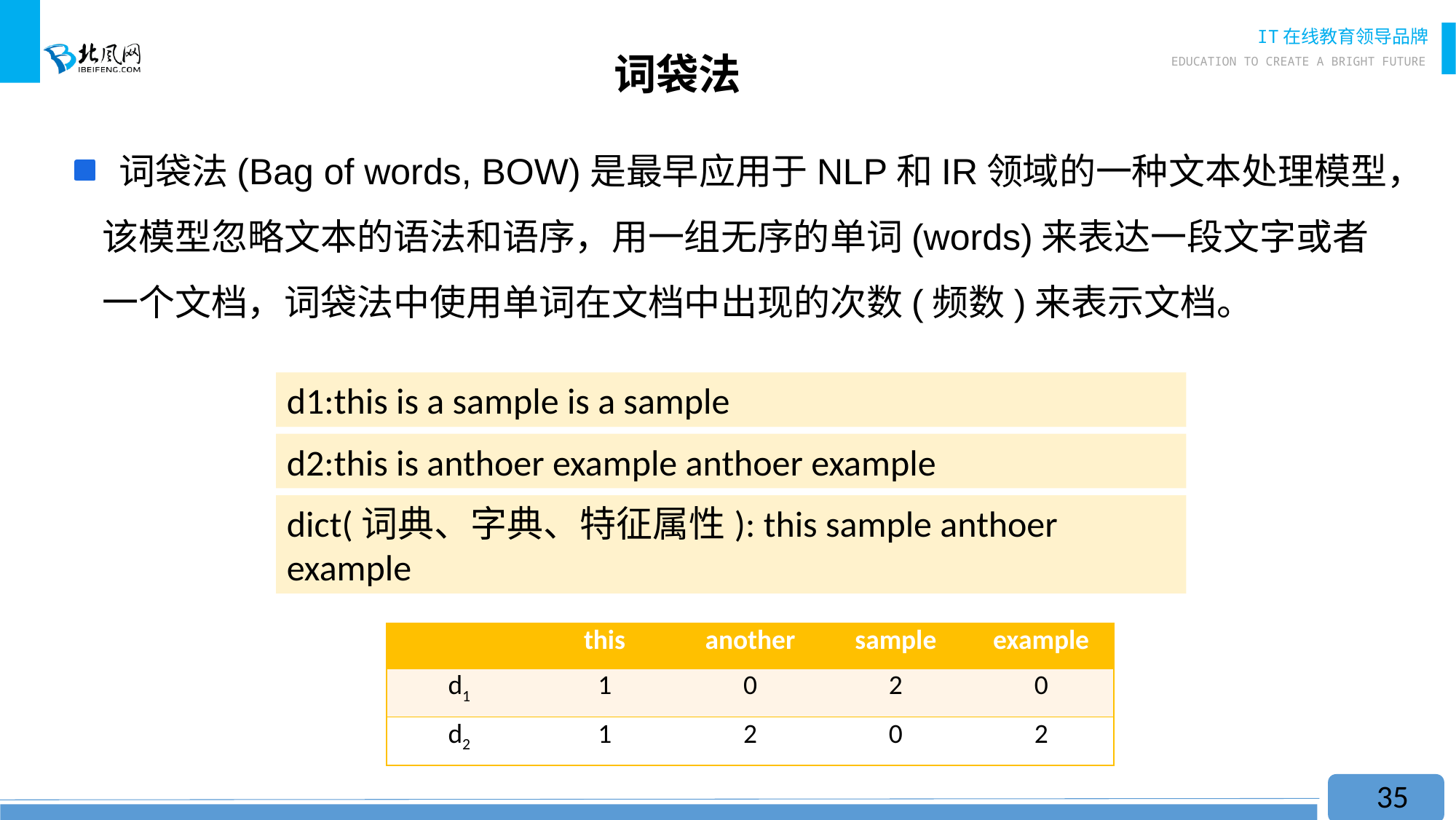

# 词袋法
 词袋法(Bag of words, BOW)是最早应用于NLP和IR领域的一种文本处理模型，该模型忽略文本的语法和语序，用一组无序的单词(words)来表达一段文字或者一个文档，词袋法中使用单词在文档中出现的次数(频数)来表示文档。
d1:this is a sample is a sample
d2:this is anthoer example anthoer example
dict(词典、字典、特征属性): this sample anthoer example
|  | this | another | sample | example |
| --- | --- | --- | --- | --- |
| d1 | 1 | 0 | 2 | 0 |
| d2 | 1 | 2 | 0 | 2 |